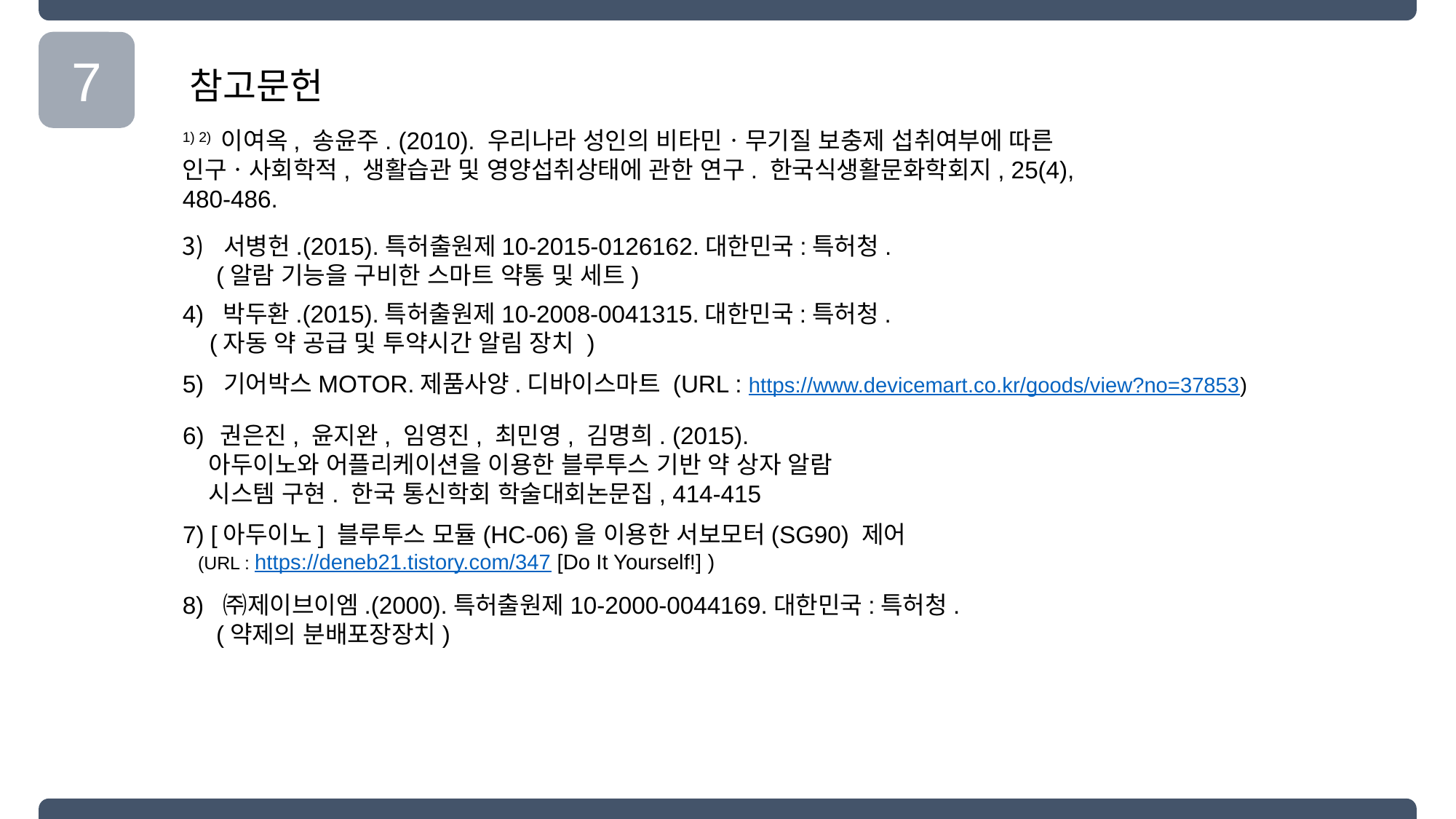

7
참고문헌
1) 2) 이여옥, 송윤주. (2010). 우리나라 성인의 비타민ㆍ무기질 보충제 섭취여부에 따른 인구ㆍ사회학적, 생활습관 및 영양섭취상태에 관한 연구. 한국식생활문화학회지, 25(4), 480-486.
서병헌.(2015).특허출원제10-2015-0126162.대한민국:특허청.
     (알람 기능을 구비한 스마트 약통 및 세트)
4)  박두환.(2015).특허출원제10-2008-0041315.대한민국:특허청.
    (자동 약 공급 및 투약시간 알림 장치 )
5)   기어박스MOTOR.제품사양.디바이스마트 (URL : https://www.devicemart.co.kr/goods/view?no=37853)
6)  권은진, 윤지완, 임영진, 최민영, 김명희. (2015).
   아두이노와 어플리케이션을 이용한 블루투스 기반 약 상자 알람
   시스템 구현. 한국 통신학회 학술대회논문집, 414-415
7) [아두이노] 블루투스 모듈(HC-06)을 이용한 서보모터(SG90) 제어
   (URL : https://deneb21.tistory.com/347 [Do It Yourself!] )
8)  ㈜제이브이엠.(2000).특허출원제10-2000-0044169.대한민국:특허청.
     (약제의 분배포장장치)